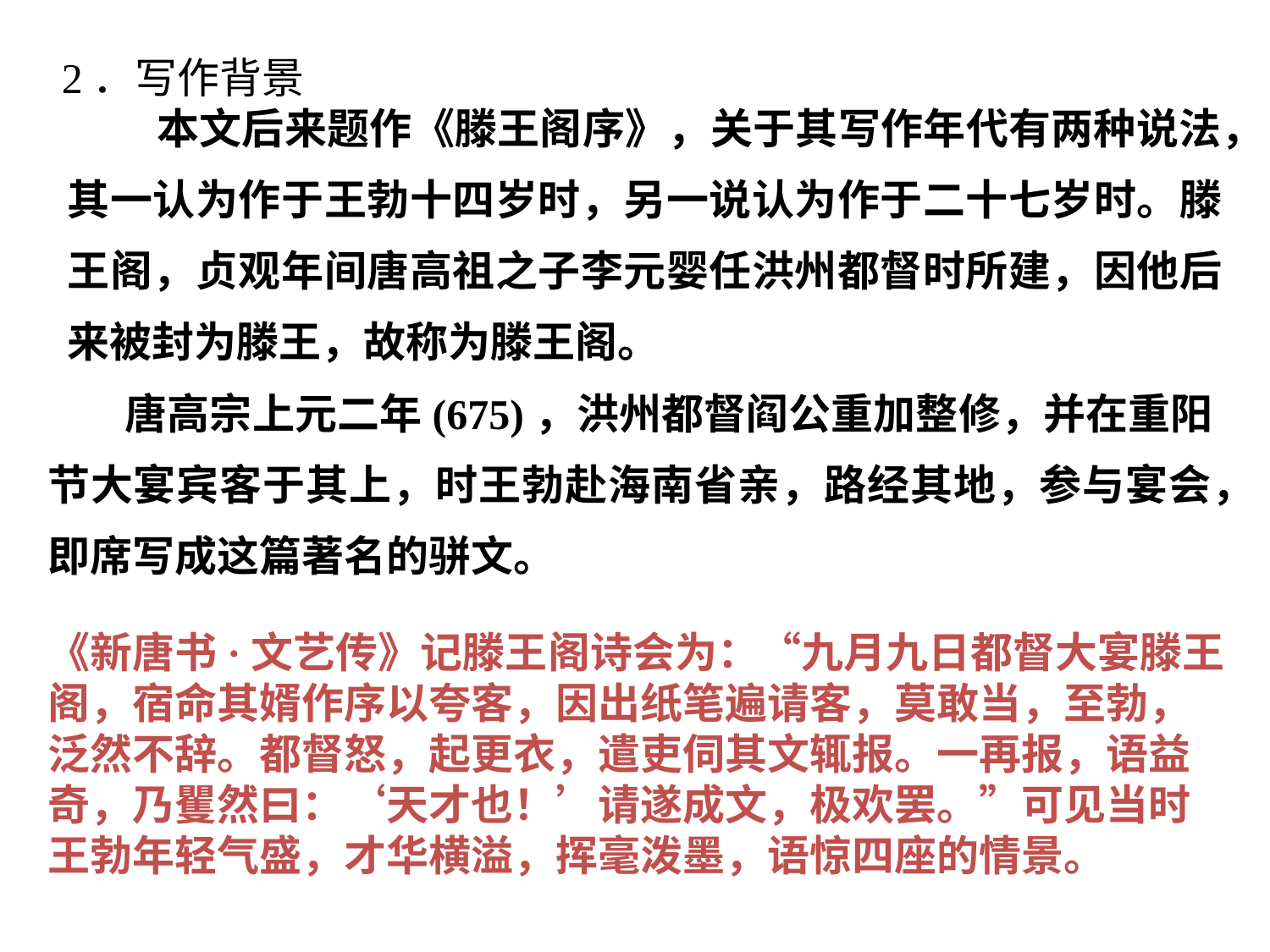

2．写作背景

        本文后来题作《滕王阁序》，关于其写作年代有两种说法，其一认为作于王勃十四岁时，另一说认为作于二十七岁时。滕王阁，贞观年间唐高祖之子李元婴任洪州都督时所建，因他后来被封为滕王，故称为滕王阁。

       唐高宗上元二年(675)，洪州都督阎公重加整修，并在重阳节大宴宾客于其上，时王勃赴海南省亲，路经其地，参与宴会，即席写成这篇著名的骈文。
《新唐书·文艺传》记滕王阁诗会为：“九月九日都督大宴滕王阁，宿命其婿作序以夸客，因出纸笔遍请客，莫敢当，至勃，泛然不辞。都督怒，起更衣，遣吏伺其文辄报。一再报，语益奇，乃矍然曰：‘天才也！’请遂成文，极欢罢。”可见当时王勃年轻气盛，才华横溢，挥毫泼墨，语惊四座的情景。